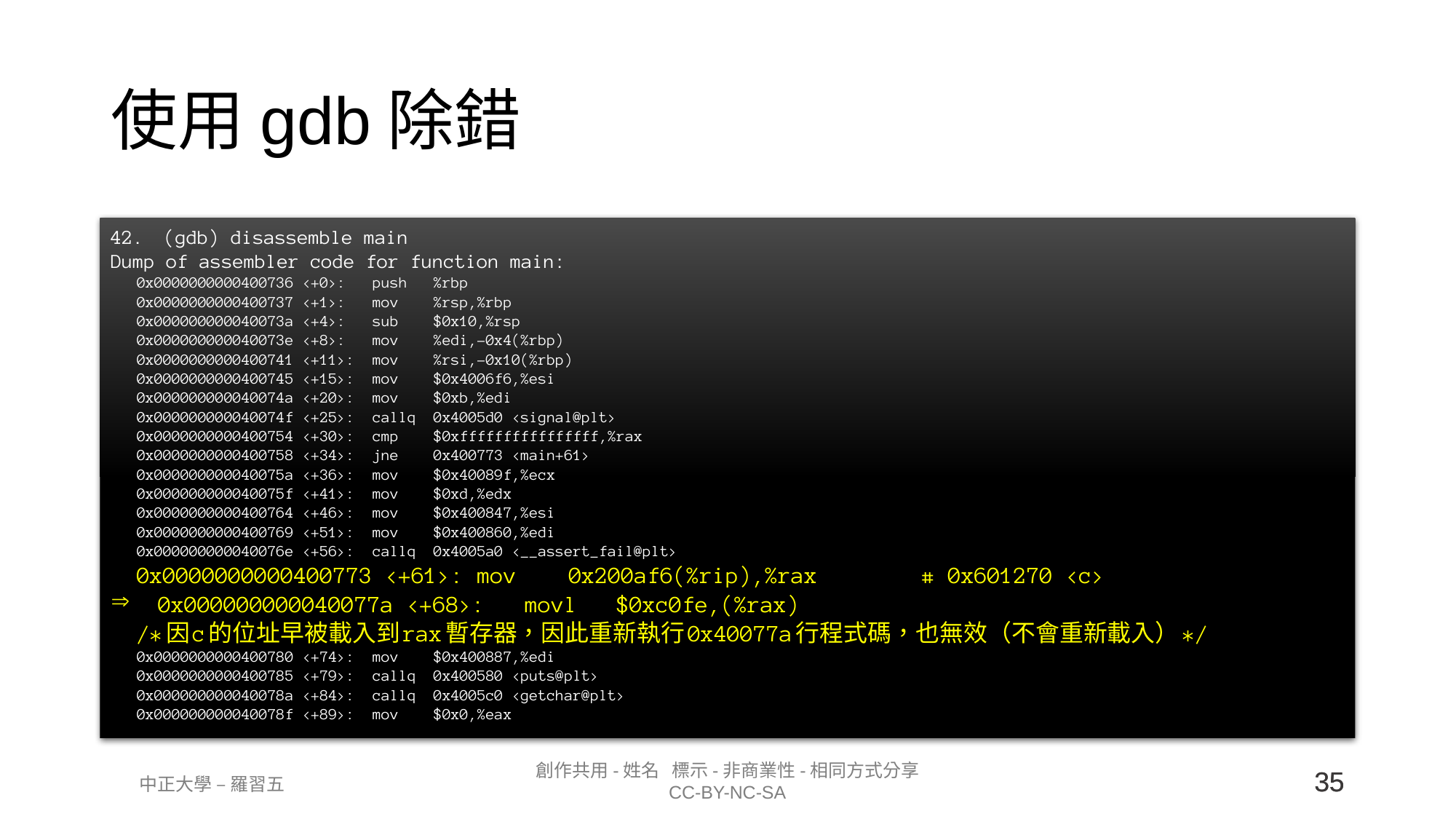

# 使用gdb除錯
(gdb) disassemble main
Dump of assembler code for function main:
   0x0000000000400736 <+0>:	push   %rbp
   0x0000000000400737 <+1>:	mov    %rsp,%rbp
   0x000000000040073a <+4>:	sub    $0x10,%rsp
   0x000000000040073e <+8>:	mov    %edi,-0x4(%rbp)
   0x0000000000400741 <+11>:	mov    %rsi,-0x10(%rbp)
   0x0000000000400745 <+15>:	mov    $0x4006f6,%esi
   0x000000000040074a <+20>:	mov    $0xb,%edi
   0x000000000040074f <+25>:	callq  0x4005d0 <signal@plt>
   0x0000000000400754 <+30>:	cmp    $0xffffffffffffffff,%rax
   0x0000000000400758 <+34>:	jne    0x400773 <main+61>
   0x000000000040075a <+36>:	mov    $0x40089f,%ecx
   0x000000000040075f <+41>:	mov    $0xd,%edx
   0x0000000000400764 <+46>:	mov    $0x400847,%esi
   0x0000000000400769 <+51>:	mov    $0x400860,%edi
   0x000000000040076e <+56>:	callq  0x4005a0 <__assert_fail@plt>
  0x0000000000400773 <+61>:	mov    0x200af6(%rip),%rax        # 0x601270 <c>
0x000000000040077a <+68>:	movl   $0xc0fe,(%rax)
  /*因c的位址早被載入到rax暫存器，因此重新執行0x40077a行程式碼，也無效（不會重新載入）*/
   0x0000000000400780 <+74>:	mov    $0x400887,%edi
   0x0000000000400785 <+79>:	callq  0x400580 <puts@plt>
   0x000000000040078a <+84>:	callq  0x4005c0 <getchar@plt>
   0x000000000040078f <+89>:	mov    $0x0,%eax